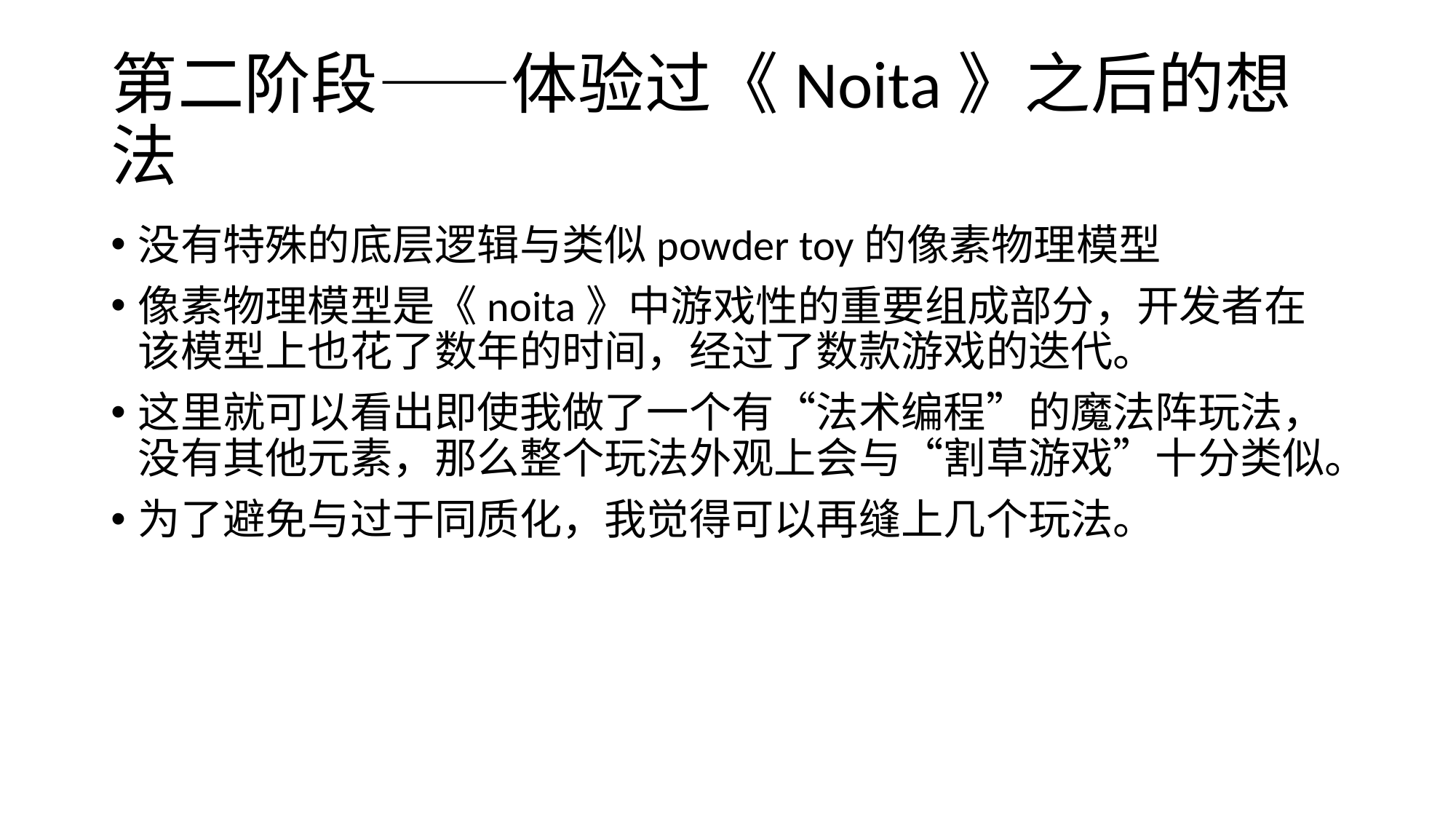

# 第二阶段——体验过《Noita》之后的想法
没有特殊的底层逻辑与类似powder toy的像素物理模型
像素物理模型是《noita》中游戏性的重要组成部分，开发者在该模型上也花了数年的时间，经过了数款游戏的迭代。
这里就可以看出即使我做了一个有“法术编程”的魔法阵玩法，没有其他元素，那么整个玩法外观上会与“割草游戏”十分类似。
为了避免与过于同质化，我觉得可以再缝上几个玩法。